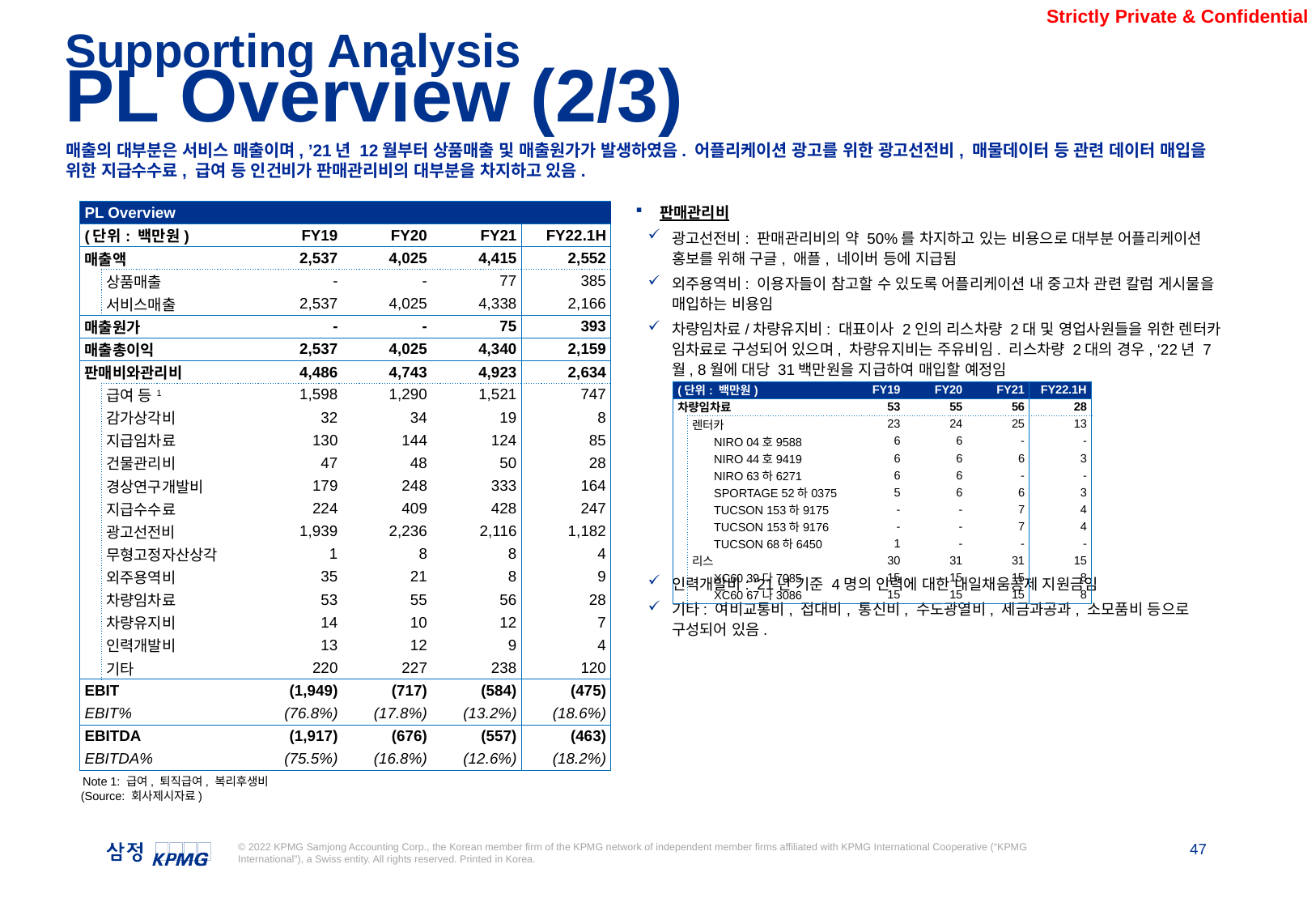

Supporting Analysis
PL Overview (2/3)
매출의 대부분은 서비스 매출이며, ’21년 12월부터 상품매출 및 매출원가가 발생하였음. 어플리케이션 광고를 위한 광고선전비, 매물데이터 등 관련 데이터 매입을 위한 지급수수료, 급여 등 인건비가 판매관리비의 대부분을 차지하고 있음.
| PL Overview |  |  |  |  |  |
| --- | --- | --- | --- | --- | --- |
| (단위: 백만원) |  | FY19 | FY20 | FY21 | FY22.1H |
| 매출액 |  | 2,537 | 4,025 | 4,415 | 2,552 |
|  | 상품매출 | - | - | 77 | 385 |
|  | 서비스매출 | 2,537 | 4,025 | 4,338 | 2,166 |
| 매출원가 |  | - | - | 75 | 393 |
| 매출총이익 |  | 2,537 | 4,025 | 4,340 | 2,159 |
| 판매비와관리비 |  | 4,486 | 4,743 | 4,923 | 2,634 |
|  | 급여 등1 | 1,598 | 1,290 | 1,521 | 747 |
|  | 감가상각비 | 32 | 34 | 19 | 8 |
|  | 지급임차료 | 130 | 144 | 124 | 85 |
|  | 건물관리비 | 47 | 48 | 50 | 28 |
|  | 경상연구개발비 | 179 | 248 | 333 | 164 |
|  | 지급수수료 | 224 | 409 | 428 | 247 |
|  | 광고선전비 | 1,939 | 2,236 | 2,116 | 1,182 |
|  | 무형고정자산상각 | 1 | 8 | 8 | 4 |
|  | 외주용역비 | 35 | 21 | 8 | 9 |
|  | 차량임차료 | 53 | 55 | 56 | 28 |
|  | 차량유지비 | 14 | 10 | 12 | 7 |
|  | 인력개발비 | 13 | 12 | 9 | 4 |
|  | 기타 | 220 | 227 | 238 | 120 |
| EBIT |  | (1,949) | (717) | (584) | (475) |
| EBIT% |  | (76.8%) | (17.8%) | (13.2%) | (18.6%) |
| EBITDA |  | (1,917) | (676) | (557) | (463) |
| EBITDA% |  | (75.5%) | (16.8%) | (12.6%) | (18.2%) |
판매관리비
광고선전비: 판매관리비의 약 50%를 차지하고 있는 비용으로 대부분 어플리케이션 홍보를 위해 구글, 애플, 네이버 등에 지급됨
외주용역비: 이용자들이 참고할 수 있도록 어플리케이션 내 중고차 관련 칼럼 게시물을 매입하는 비용임
차량임차료/차량유지비: 대표이사 2인의 리스차량 2대 및 영업사원들을 위한 렌터카 임차료로 구성되어 있으며, 차량유지비는 주유비임. 리스차량 2대의 경우, ‘22년 7월, 8월에 대당 31백만원을 지급하여 매입할 예정임

인력개발비: ’21년 기준 4명의 인력에 대한 내일채움공제 지원금임
기타: 여비교통비, 접대비, 통신비, 수도광열비, 세금과공과, 소모품비 등으로 구성되어 있음.

| (단위: 백만원) |  |  | FY19 | FY20 | FY21 | FY22.1H |
| --- | --- | --- | --- | --- | --- | --- |
| 차량임차료 |  |  | 53 | 55 | 56 | 28 |
|  | 렌터카 |  | 23 | 24 | 25 | 13 |
|  |  | NIRO 04호9588 | 6 | 6 | - | - |
|  |  | NIRO 44호9419 | 6 | 6 | 6 | 3 |
|  |  | NIRO 63하6271 | 6 | 6 | - | - |
|  |  | SPORTAGE 52하0375 | 5 | 6 | 6 | 3 |
|  |  | TUCSON 153하9175 | - | - | 7 | 4 |
|  |  | TUCSON 153하9176 | - | - | 7 | 4 |
|  |  | TUCSON 68하6450 | 1 | - | - | - |
|  | 리스 |  | 30 | 31 | 31 | 15 |
|  |  | XC60 39다7085 | 15 | 15 | 15 | 8 |
|  |  | XC60 67나3086 | 15 | 15 | 15 | 8 |
Note 1: 급여, 퇴직급여, 복리후생비
(Source: 회사제시자료)